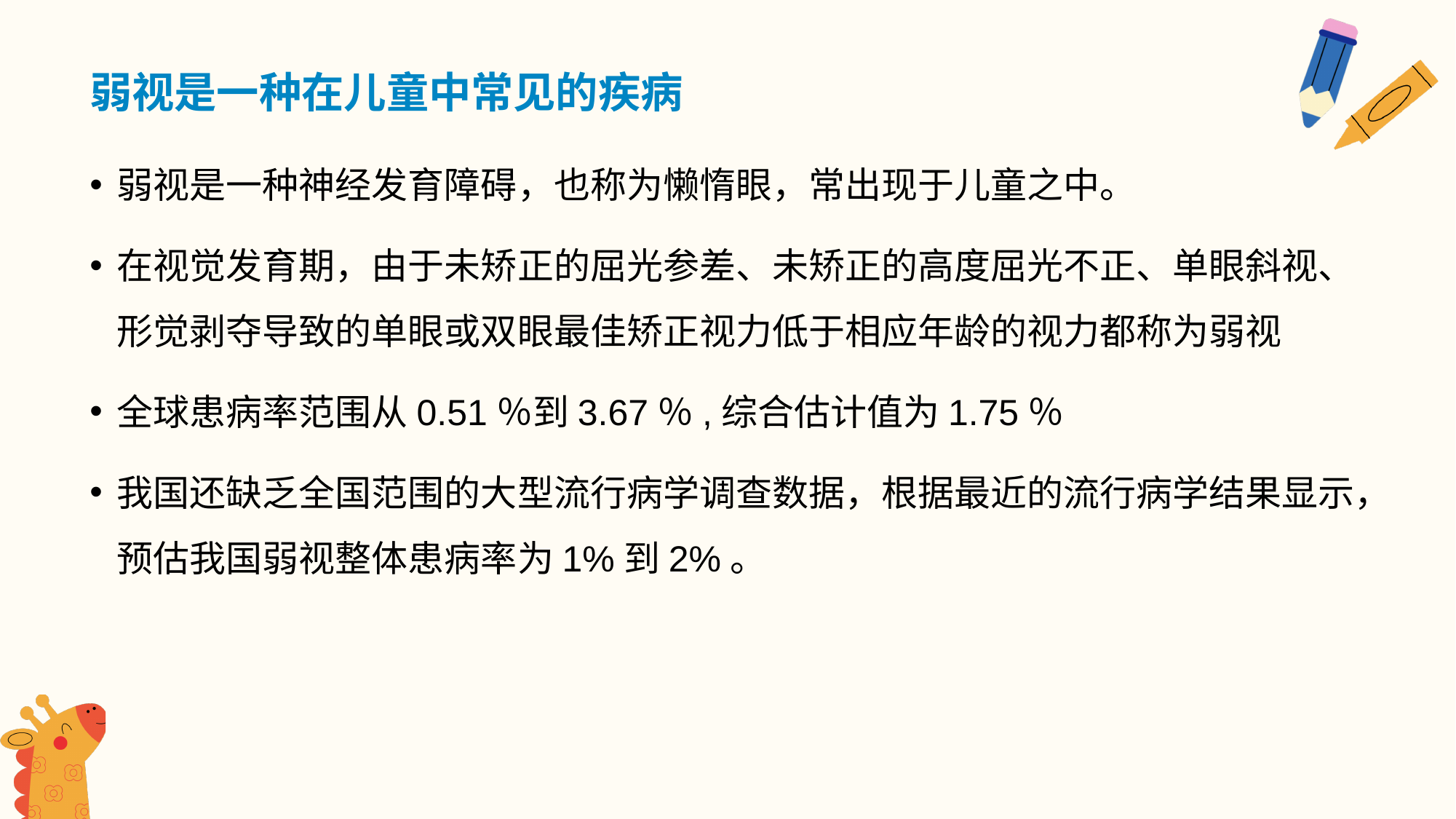

# 弱视是一种在儿童中常见的疾病
弱视是一种神经发育障碍，也称为懒惰眼，常出现于儿童之中。
在视觉发育期，由于未矫正的屈光参差、未矫正的高度屈光不正、单眼斜视、形觉剥夺导致的单眼或双眼最佳矫正视力低于相应年龄的视力都称为弱视
全球患病率范围从0.51％到3.67％,综合估计值为1.75％
我国还缺乏全国范围的大型流行病学调查数据，根据最近的流行病学结果显示，预估我国弱视整体患病率为1%到2%。